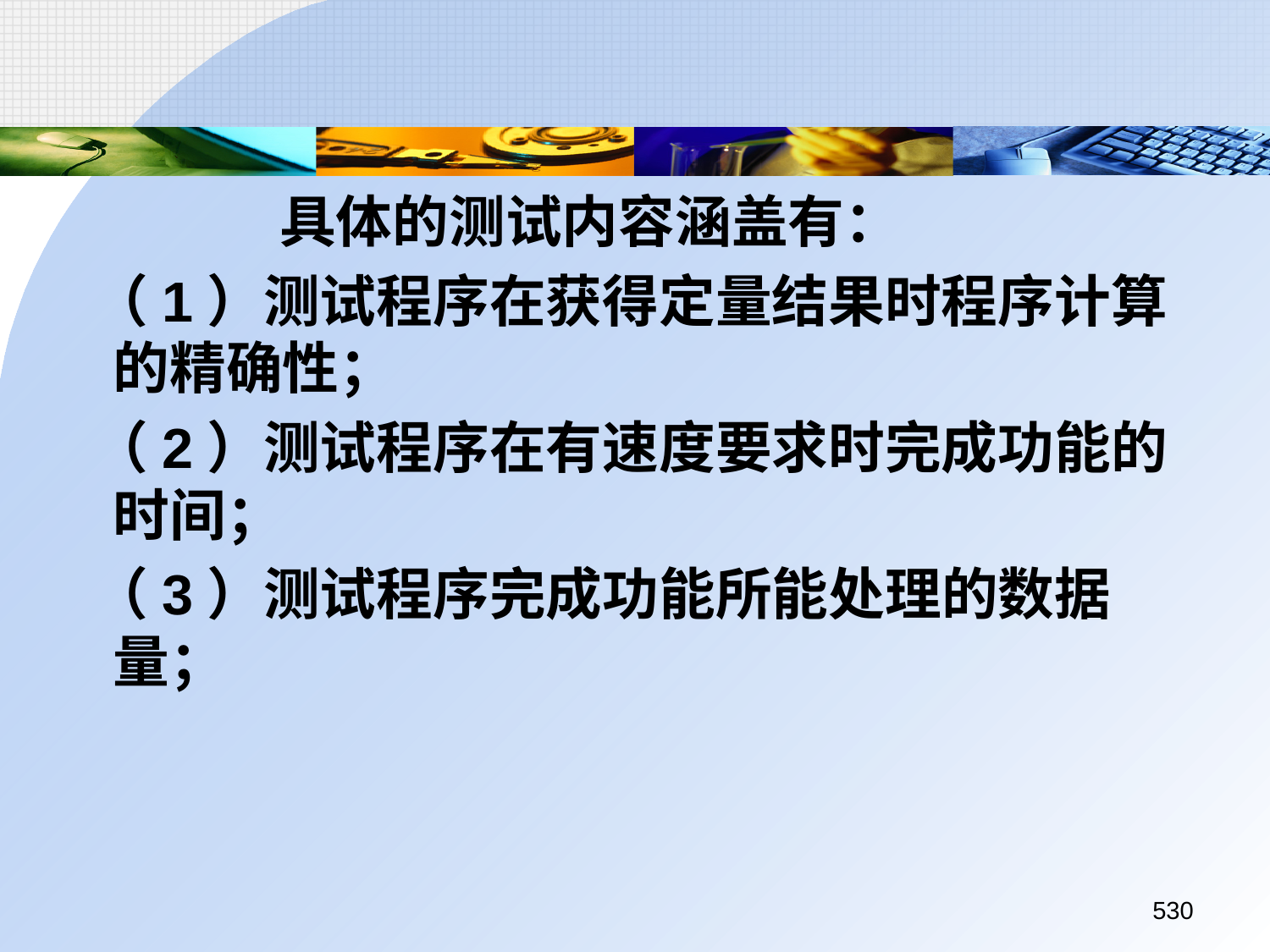

具体的测试内容涵盖有：
 （1）测试程序在获得定量结果时程序计算的精确性；
 （2）测试程序在有速度要求时完成功能的时间；
 （3）测试程序完成功能所能处理的数据量；
530